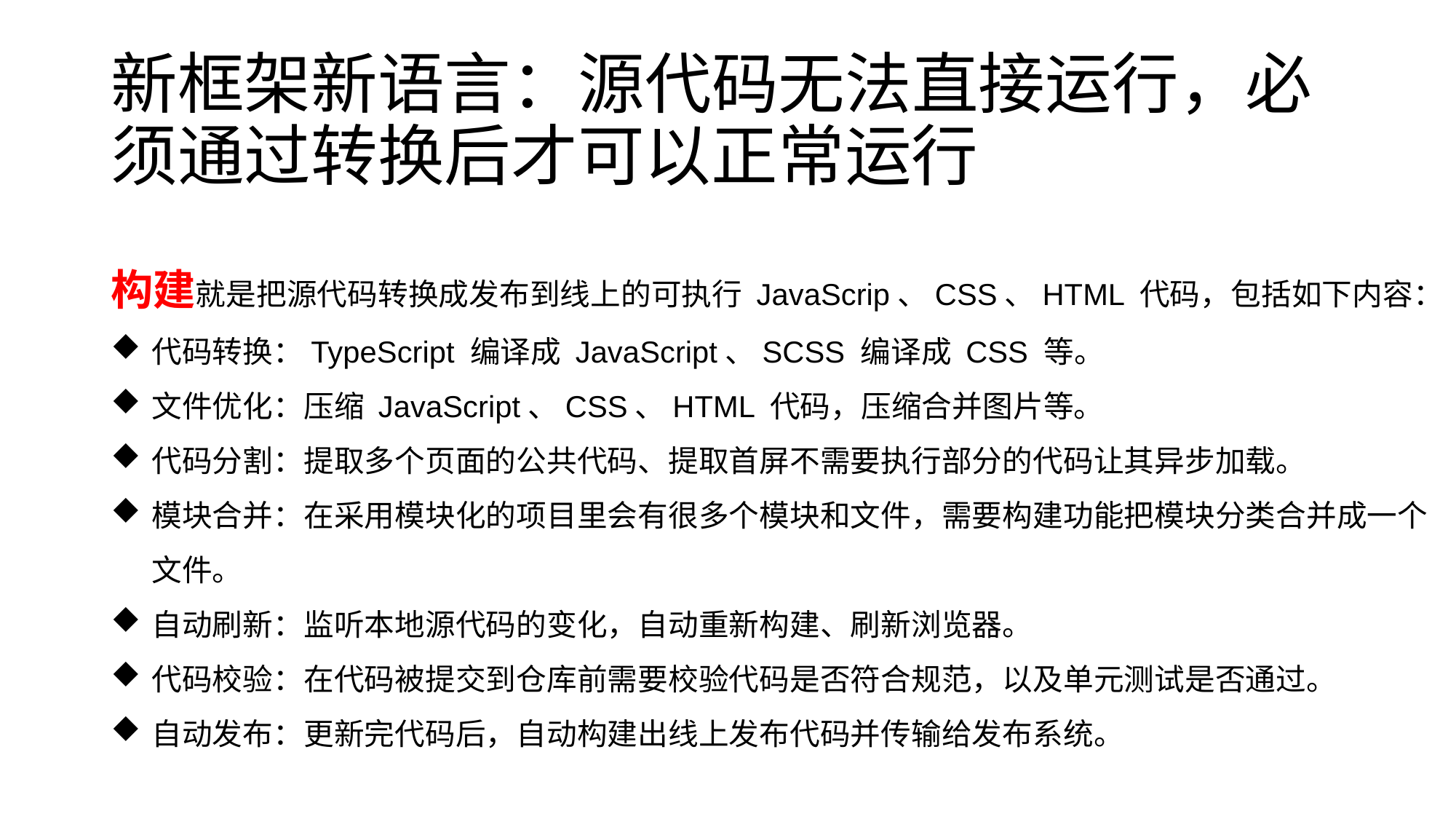

# 新框架新语言：源代码无法直接运行，必须通过转换后才可以正常运行
构建就是把源代码转换成发布到线上的可执行 JavaScrip、CSS、HTML 代码，包括如下内容：
代码转换：TypeScript 编译成 JavaScript、SCSS 编译成 CSS 等。
文件优化：压缩 JavaScript、CSS、HTML 代码，压缩合并图片等。
代码分割：提取多个页面的公共代码、提取首屏不需要执行部分的代码让其异步加载。
模块合并：在采用模块化的项目里会有很多个模块和文件，需要构建功能把模块分类合并成一个文件。
自动刷新：监听本地源代码的变化，自动重新构建、刷新浏览器。
代码校验：在代码被提交到仓库前需要校验代码是否符合规范，以及单元测试是否通过。
自动发布：更新完代码后，自动构建出线上发布代码并传输给发布系统。